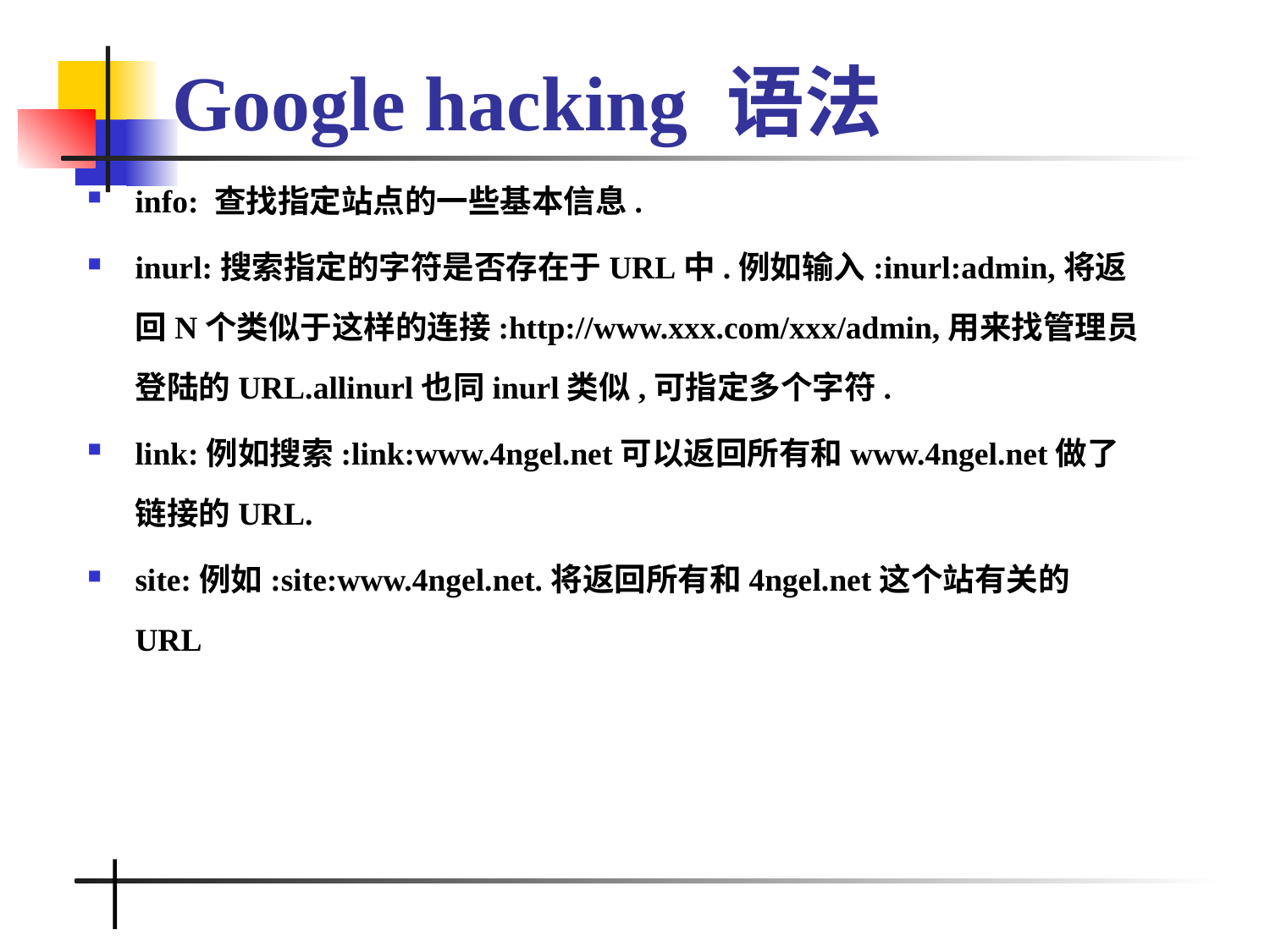

# Google hacking 语法
info: 查找指定站点的一些基本信息.
inurl:搜索指定的字符是否存在于URL中.例如输入:inurl:admin,将返回N个类似于这样的连接:http://www.xxx.com/xxx/admin,用来找管理员登陆的URL.allinurl也同inurl类似,可指定多个字符.
link:例如搜索:link:www.4ngel.net可以返回所有和www.4ngel.net做了链接的URL.
site:例如:site:www.4ngel.net.将返回所有和4ngel.net这个站有关的URL